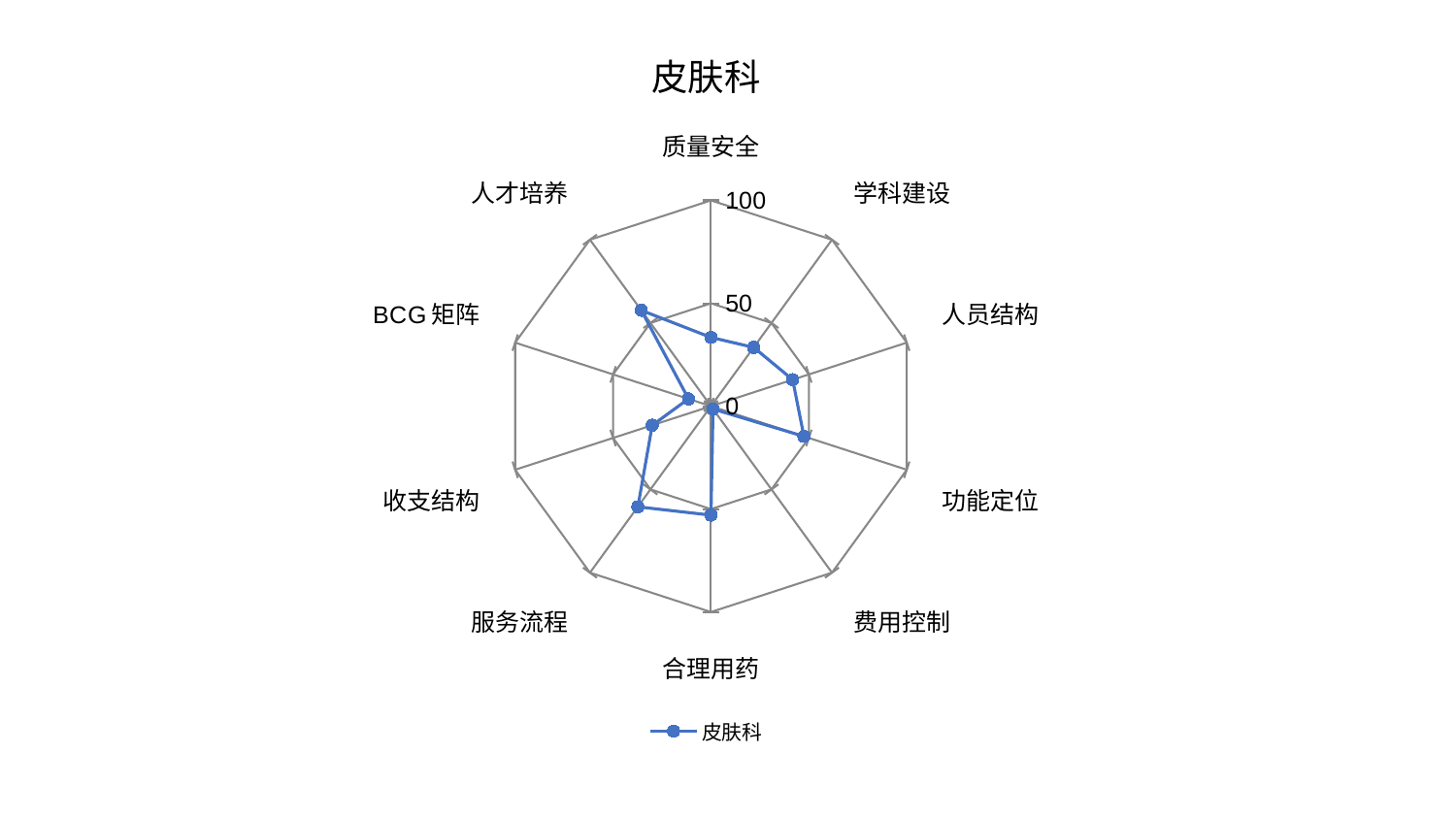

### Chart: 皮肤科

| Category | 皮肤科 |
|---|---|
| 质量安全 | 33.411414116961126 |
| 学科建设 | 35.310568788493306 |
| 人员结构 | 41.716370745771705 |
| 功能定位 | 47.496776548969905 |
| 费用控制 | 1.721751252707056 |
| 合理用药 | 52.945435927645036 |
| 服务流程 | 60.43302702521205 |
| 收支结构 | 30.03259853652564 |
| BCG矩阵 | 11.490588768182324 |
| 人才培养 | 57.5991079760247 |
114